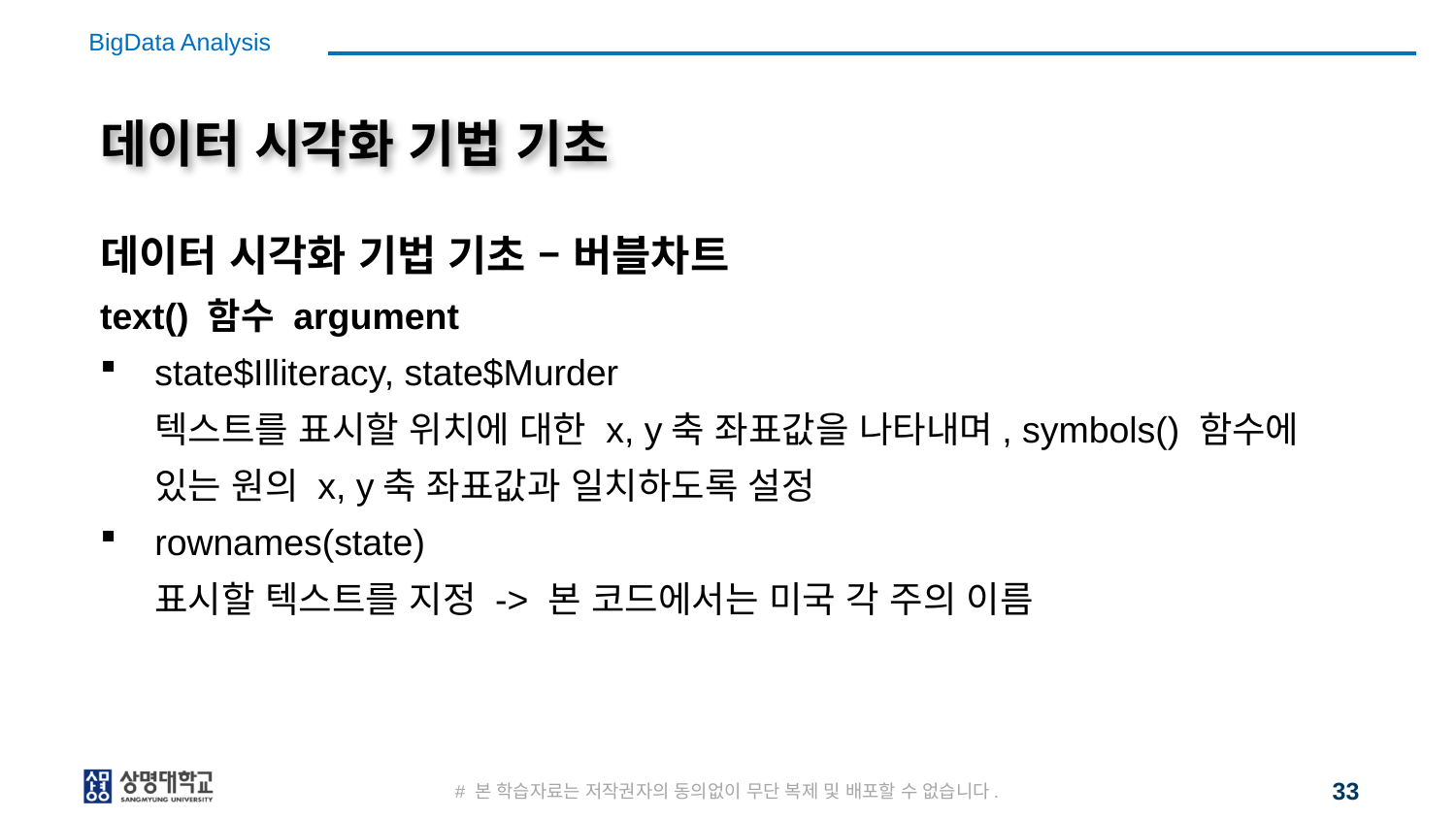

# 데이터 시각화 기법 기초
데이터 시각화 기법 기초 – 버블차트
text() 함수 argument
state$Illiteracy, state$Murder
텍스트를 표시할 위치에 대한 x, y축 좌표값을 나타내며, symbols() 함수에 있는 원의 x, y축 좌표값과 일치하도록 설정
rownames(state)
표시할 텍스트를 지정 -> 본 코드에서는 미국 각 주의 이름
33
# 본 학습자료는 저작권자의 동의없이 무단 복제 및 배포할 수 없습니다.